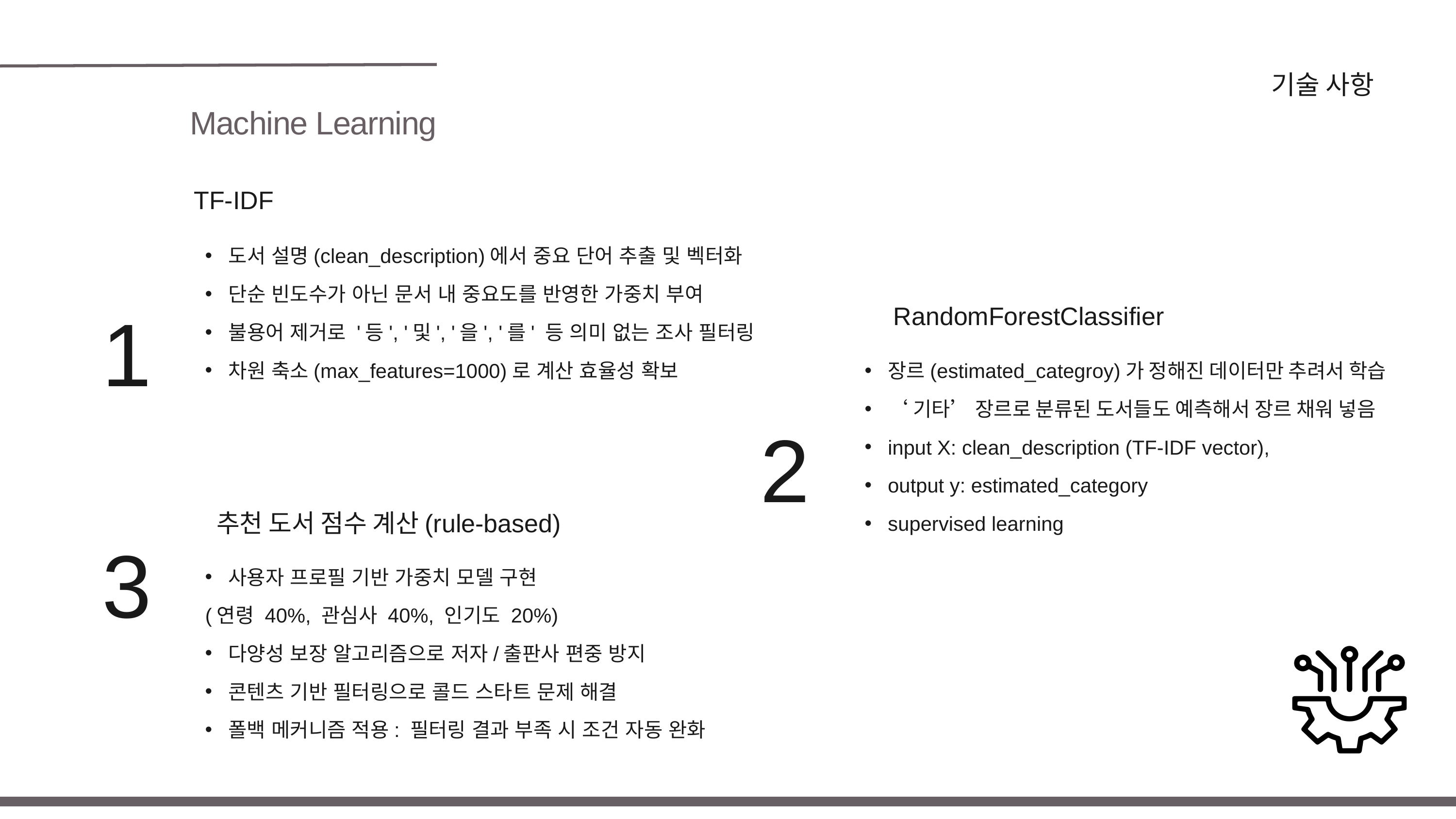

기술 사항

Machine Learning
1
TF-IDF
도서 설명(clean_description)에서 중요 단어 추출 및 벡터화
단순 빈도수가 아닌 문서 내 중요도를 반영한 가중치 부여
불용어 제거로 '등', '및', '을', '를' 등 의미 없는 조사 필터링
차원 축소(max_features=1000)로 계산 효율성 확보
2
RandomForestClassifier
장르(estimated_categroy)가 정해진 데이터만 추려서 학습
‘기타’ 장르로 분류된 도서들도 예측해서 장르 채워 넣음
input X: clean_description (TF-IDF vector),
output y: estimated_category
supervised learning
3
추천 도서 점수 계산(rule-based)
사용자 프로필 기반 가중치 모델 구현
(연령 40%, 관심사 40%, 인기도 20%)
다양성 보장 알고리즘으로 저자/출판사 편중 방지
콘텐츠 기반 필터링으로 콜드 스타트 문제 해결
폴백 메커니즘 적용: 필터링 결과 부족 시 조건 자동 완화